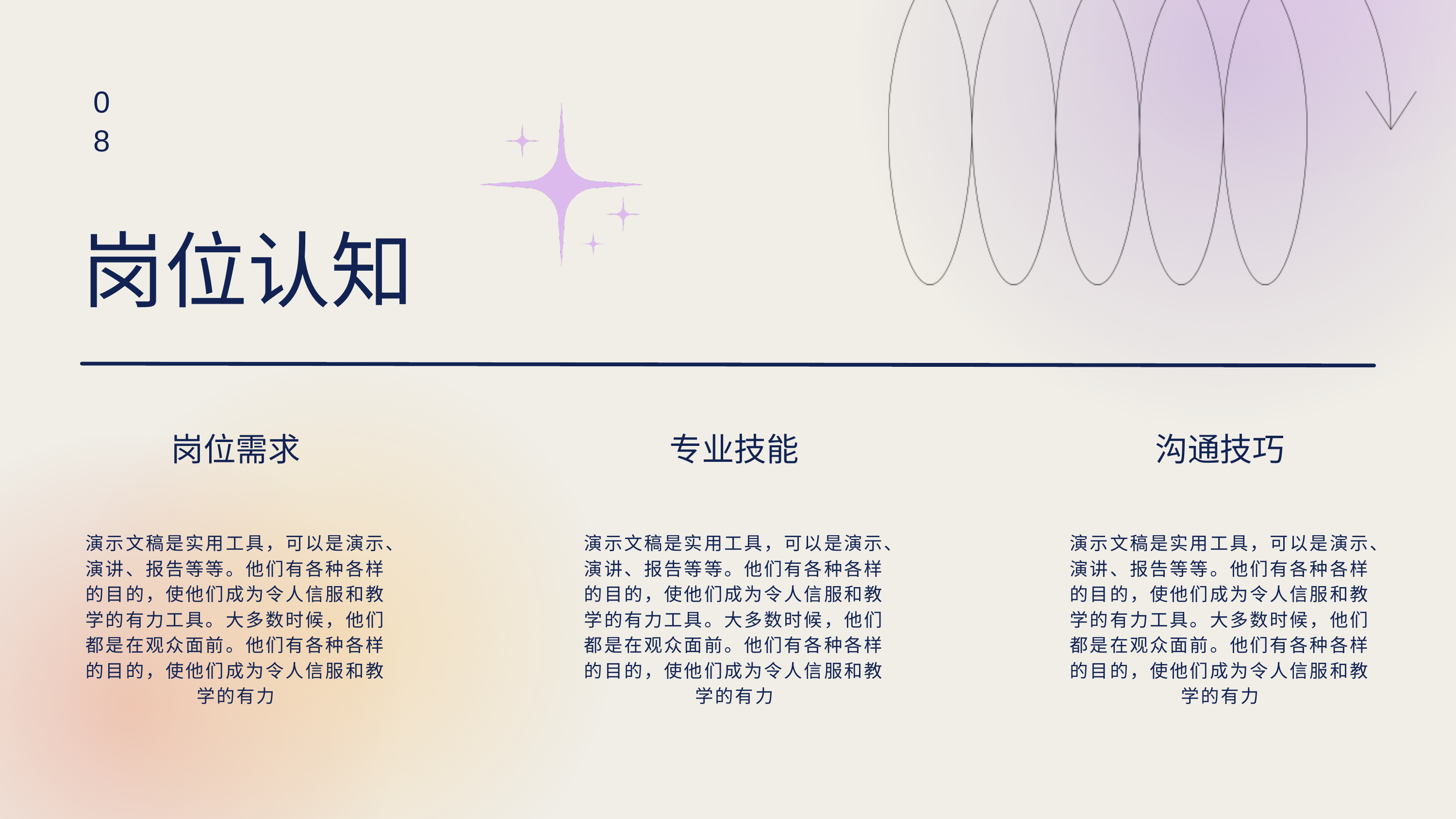

08

岗位认知

岗位需求
专业技能
沟通技巧
演示文稿是实用工具，可以是演示、演讲、报告等等。他们有各种各样的目的，使他们成为令人信服和教学的有力工具。大多数时候，他们都是在观众面前。他们有各种各样的目的，使他们成为令人信服和教学的有力
演示文稿是实用工具，可以是演示、演讲、报告等等。他们有各种各样的目的，使他们成为令人信服和教学的有力工具。大多数时候，他们都是在观众面前。他们有各种各样的目的，使他们成为令人信服和教学的有力
演示文稿是实用工具，可以是演示、演讲、报告等等。他们有各种各样的目的，使他们成为令人信服和教学的有力工具。大多数时候，他们都是在观众面前。他们有各种各样的目的，使他们成为令人信服和教学的有力